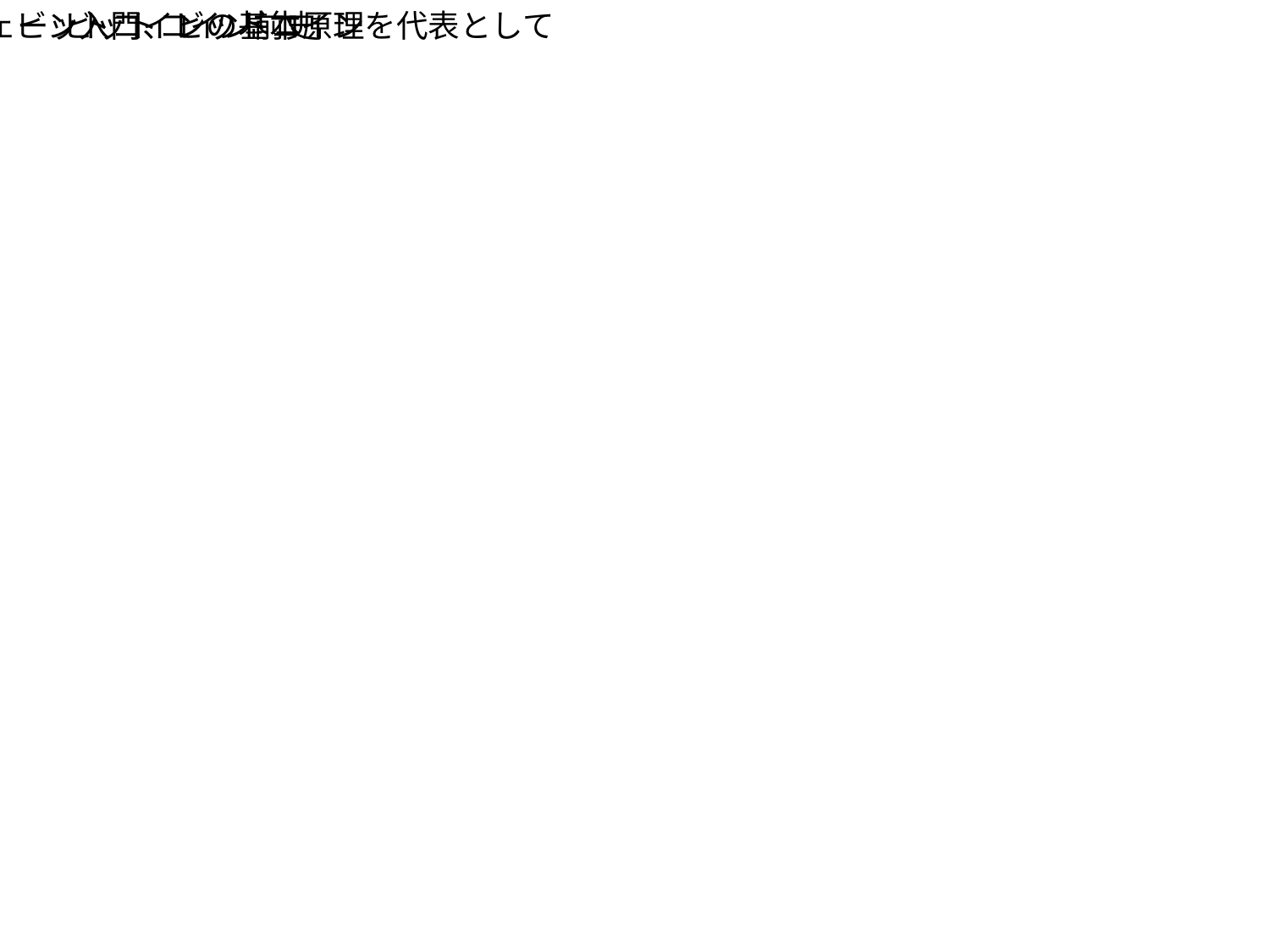

ブロックチェーン入門、ビットコインを代表として
ビットコイン前史
ビットコインの基本原理